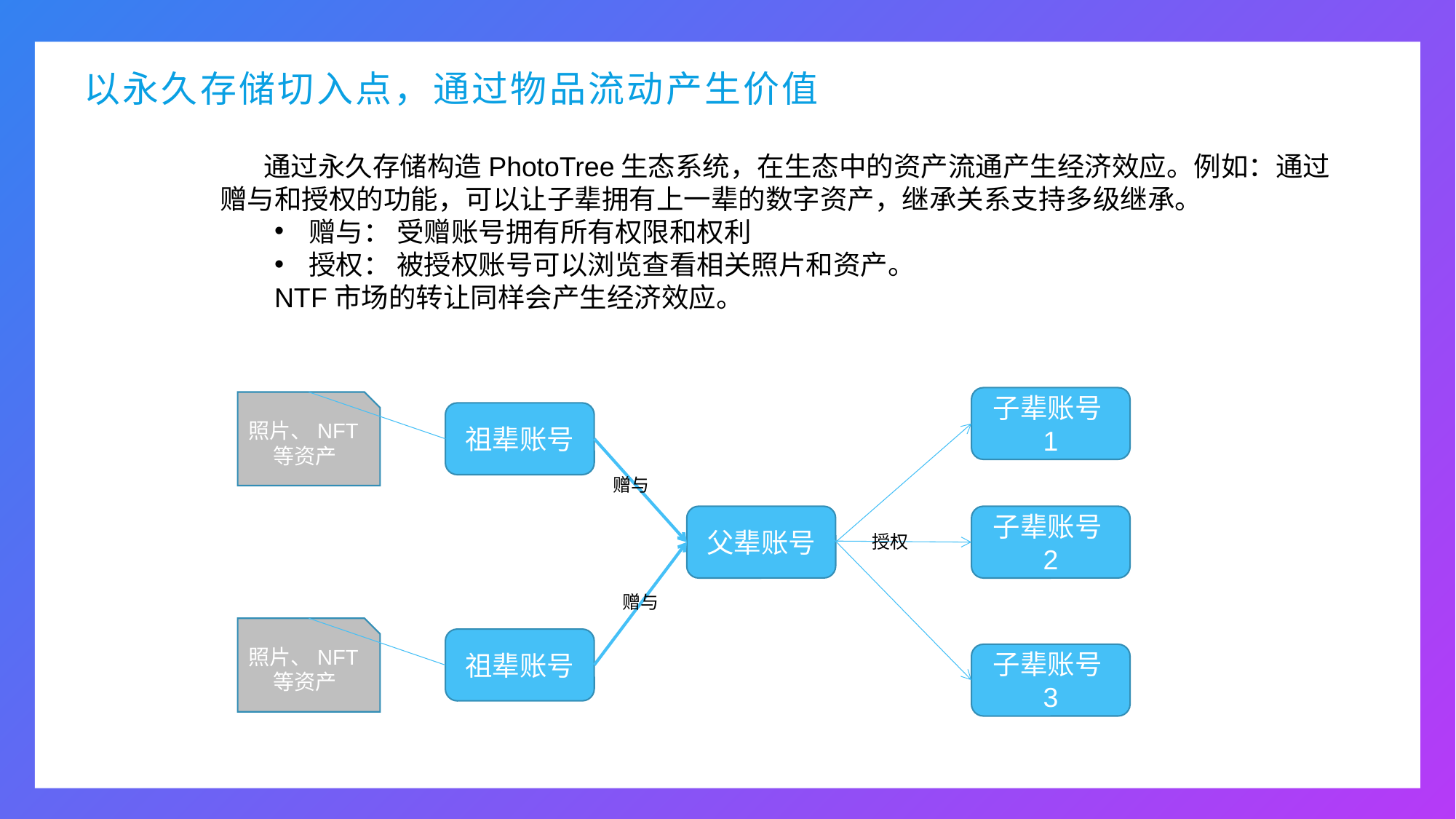

以永久存储切入点，通过物品流动产生价值

      通过永久存储构造PhotoTree生态系统，在生态中的资产流通产生经济效应。例如：通过赠与和授权的功能，可以让子辈拥有上一辈的数字资产，继承关系支持多级继承。
赠与： 受赠账号拥有所有权限和权利
授权： 被授权账号可以浏览查看相关照片和资产。
NTF市场的转让同样会产生经济效应。
子辈账号1
照片、NFT等资产
祖辈账号
赠与
父辈账号
子辈账号2
授权
赠与
照片、NFT等资产
祖辈账号
子辈账号3